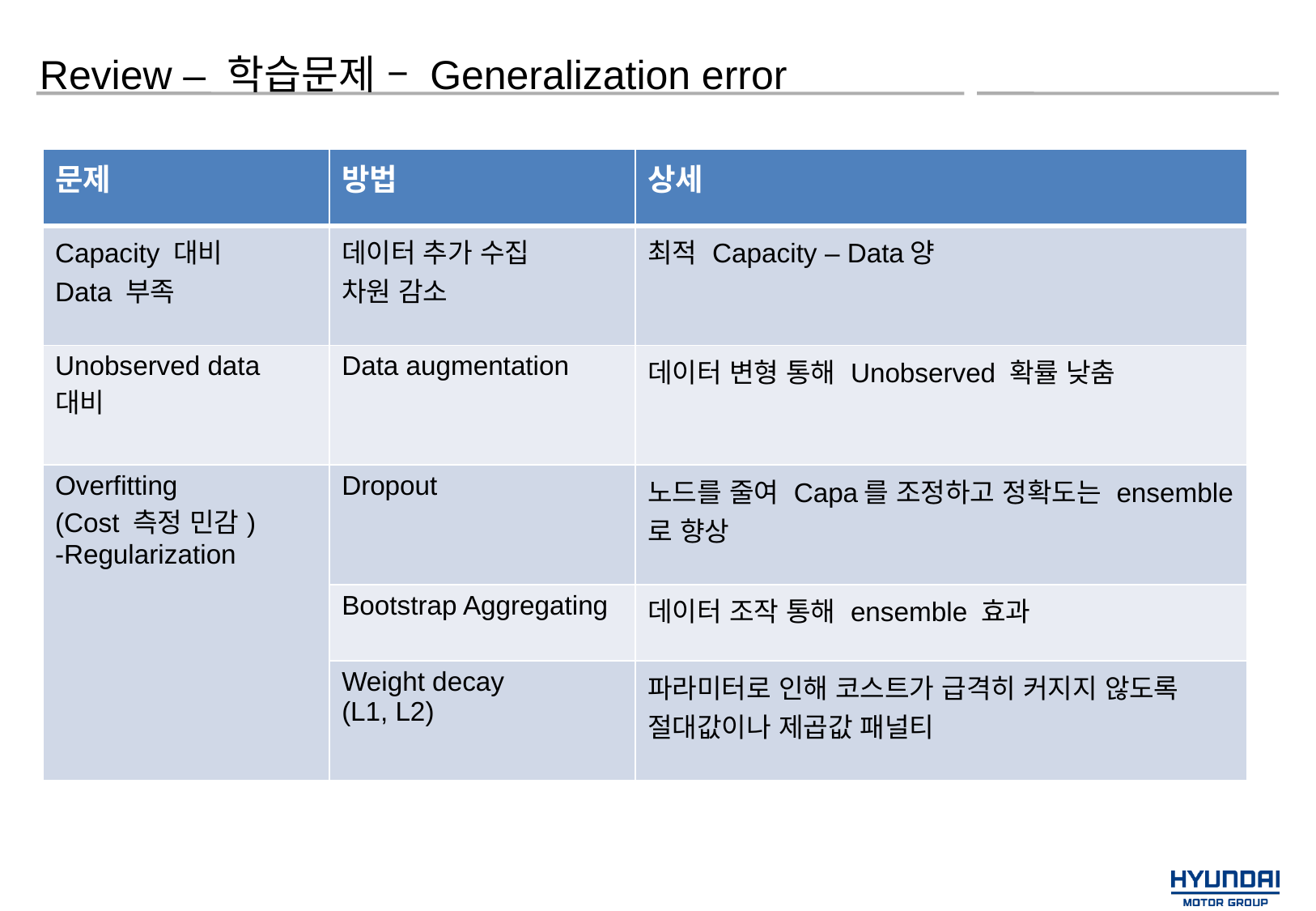

Review – 학습문제 – Generalization error
| 문제 | 방법 | 상세 |
| --- | --- | --- |
| Capacity 대비 Data 부족 | 데이터 추가 수집 차원 감소 | 최적 Capacity – Data양 |
| Unobserved data 대비 | Data augmentation | 데이터 변형 통해 Unobserved 확률 낮춤 |
| Overfitting (Cost 측정 민감) -Regularization | Dropout | 노드를 줄여 Capa를 조정하고 정확도는 ensemble로 향상 |
|  | Bootstrap Aggregating | 데이터 조작 통해 ensemble 효과 |
|  | Weight decay (L1, L2) | 파라미터로 인해 코스트가 급격히 커지지 않도록 절대값이나 제곱값 패널티 |